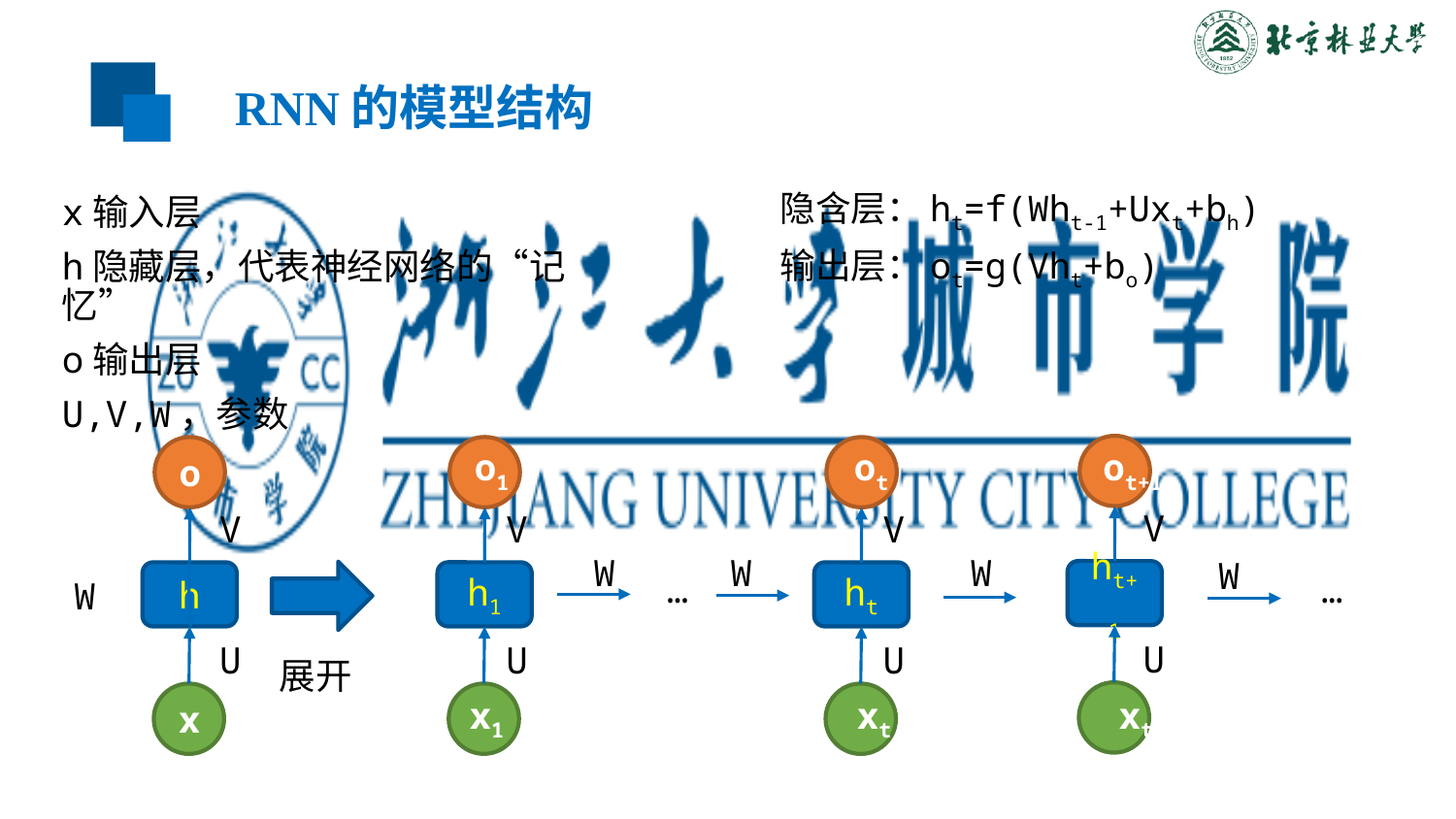

RNN的模型结构
隐含层：ht=f(Wht-1+Uxt+bh)
输出层：ot=g(Vht+bo)

x输入层
h隐藏层，代表神经网络的“记忆”
o输出层
U,V,W，参数

ht+1

V

U

h1

V
    W

U

ht

V
    W

U
W
W
…
…
o1		       ot                 ot+1

x1                            xt                  xt+1

o
h
x
V

U
W

展开

31